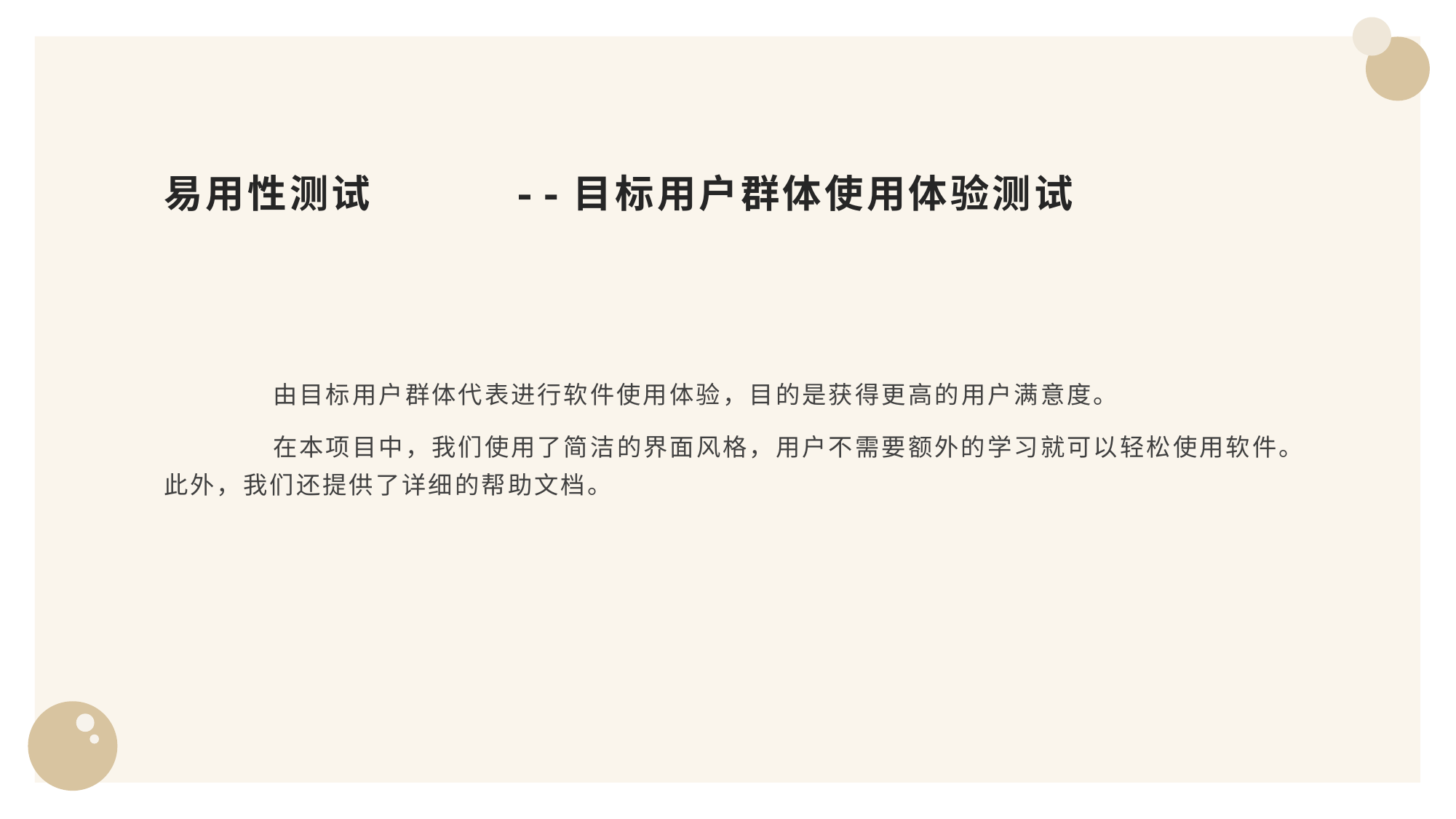

# 易用性测试		--目标用户群体使用体验测试
	由目标用户群体代表进行软件使用体验，目的是获得更高的用户满意度。
	在本项目中，我们使用了简洁的界面风格，用户不需要额外的学习就可以轻松使用软件。此外，我们还提供了详细的帮助文档。